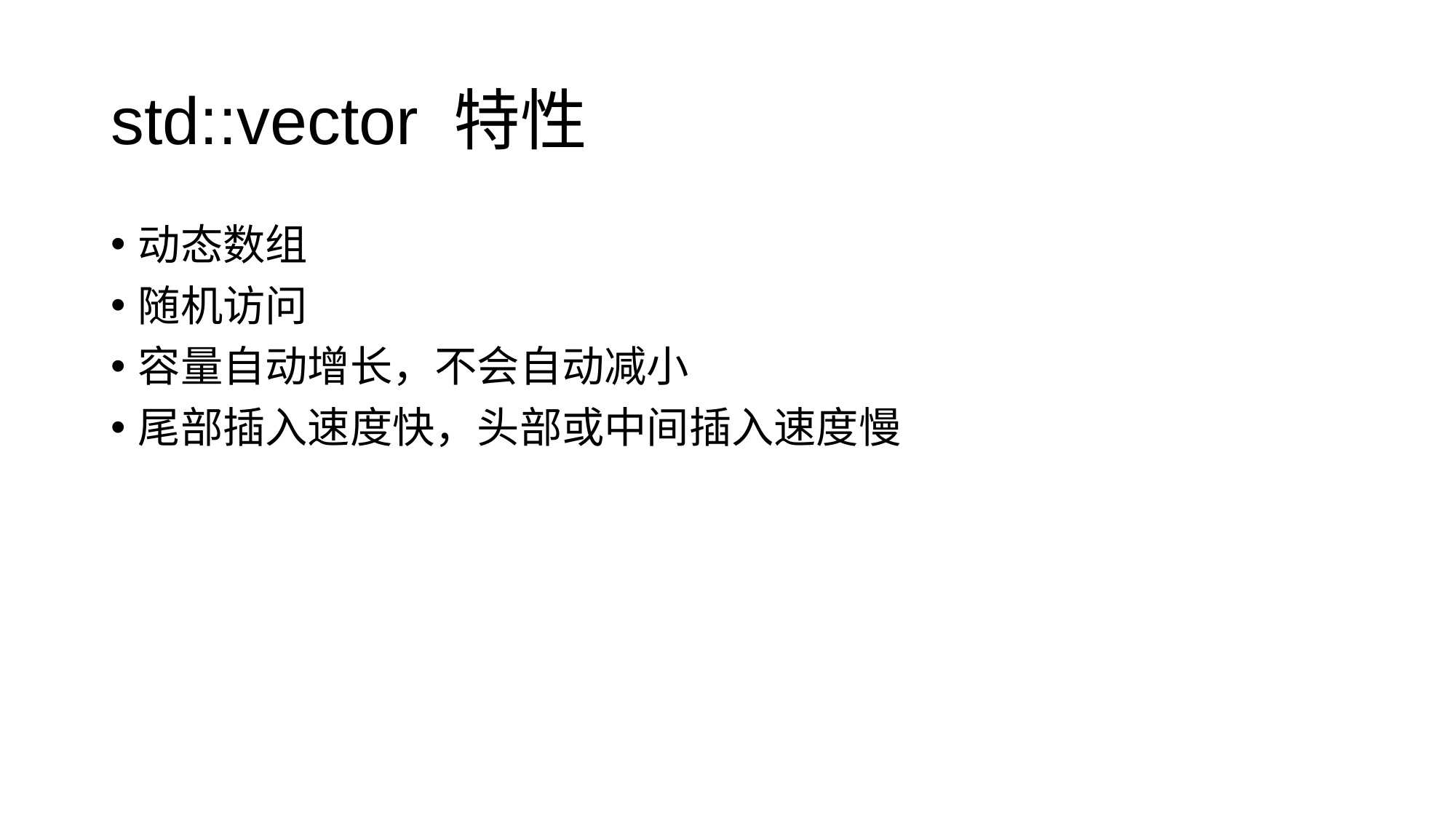

# std::vector 特性
动态数组
随机访问
容量自动增长，不会自动减小
尾部插入速度快，头部或中间插入速度慢